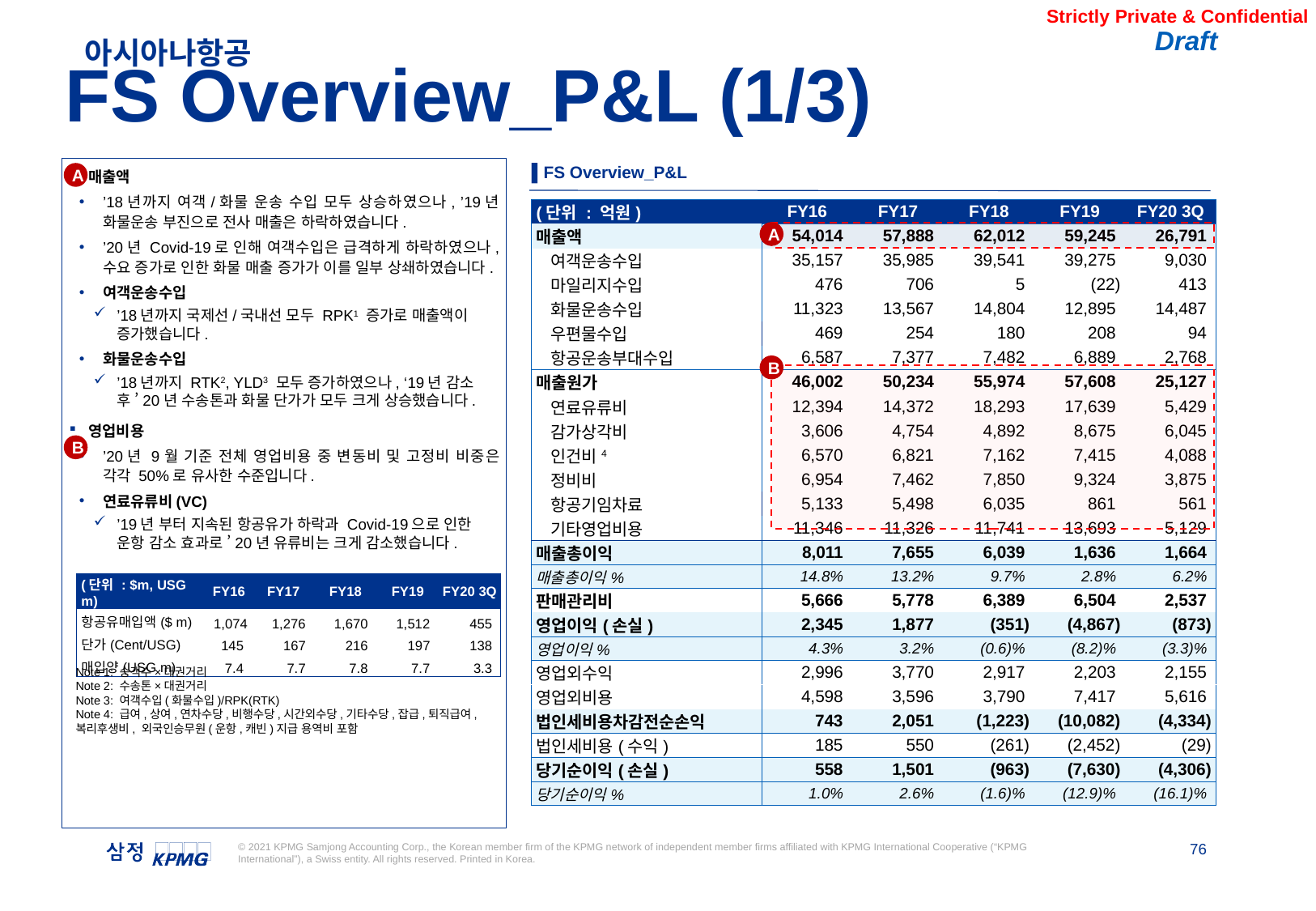

아시아나항공
FS Overview_P&L (1/3)
▌FS Overview_P&L

매출액
’18년까지 여객/화물 운송 수입 모두 상승하였으나, ’19년 화물운송 부진으로 전사 매출은 하락하였습니다.
’20년 Covid-19로 인해 여객수입은 급격하게 하락하였으나, 수요 증가로 인한 화물 매출 증가가 이를 일부 상쇄하였습니다.
여객운송수입
’18년까지 국제선/국내선 모두 RPK1 증가로 매출액이 증가했습니다.
화물운송수입
’18년까지 RTK2, YLD3 모두 증가하였으나, ‘19년 감소 후 ’20년 수송톤과 화물 단가가 모두 크게 상승했습니다.
영업비용
’20년 9월 기준 전체 영업비용 중 변동비 및 고정비 비중은 각각 50%로 유사한 수준입니다.
연료유류비(VC)
’19년 부터 지속된 항공유가 하락과 Covid-19으로 인한 운항 감소 효과로 ’20년 유류비는 크게 감소했습니다.

A
| (단위 : 억원) | FY16 | FY17 | FY18 | FY19 | FY20 3Q |
| --- | --- | --- | --- | --- | --- |
| 매출액 | 54,014 | 57,888 | 62,012 | 59,245 | 26,791 |
| 여객운송수입 | 35,157 | 35,985 | 39,541 | 39,275 | 9,030 |
| 마일리지수입 | 476 | 706 | 5 | (22) | 413 |
| 화물운송수입 | 11,323 | 13,567 | 14,804 | 12,895 | 14,487 |
| 우편물수입 | 469 | 254 | 180 | 208 | 94 |
| 항공운송부대수입 | 6,587 | 7,377 | 7,482 | 6,889 | 2,768 |
| 매출원가 | 46,002 | 50,234 | 55,974 | 57,608 | 25,127 |
| 연료유류비 | 12,394 | 14,372 | 18,293 | 17,639 | 5,429 |
| 감가상각비 | 3,606 | 4,754 | 4,892 | 8,675 | 6,045 |
| 인건비4 | 6,570 | 6,821 | 7,162 | 7,415 | 4,088 |
| 정비비 | 6,954 | 7,462 | 7,850 | 9,324 | 3,875 |
| 항공기임차료 | 5,133 | 5,498 | 6,035 | 861 | 561 |
| 기타영업비용 | 11,346 | 11,326 | 11,741 | 13,693 | 5,129 |
| 매출총이익 | 8,011 | 7,655 | 6,039 | 1,636 | 1,664 |
| 매출총이익% | 14.8% | 13.2% | 9.7% | 2.8% | 6.2% |
| 판매관리비 | 5,666 | 5,778 | 6,389 | 6,504 | 2,537 |
| 영업이익(손실) | 2,345 | 1,877 | (351) | (4,867) | (873) |
| 영업이익% | 4.3% | 3.2% | (0.6)% | (8.2)% | (3.3)% |
| 영업외수익 | 2,996 | 3,770 | 2,917 | 2,203 | 2,155 |
| 영업외비용 | 4,598 | 3,596 | 3,790 | 7,417 | 5,616 |
| 법인세비용차감전순손익 | 743 | 2,051 | (1,223) | (10,082) | (4,334) |
| 법인세비용(수익) | 185 | 550 | (261) | (2,452) | (29) |
| 당기순이익(손실) | 558 | 1,501 | (963) | (7,630) | (4,306) |
| 당기순이익% | 1.0% | 2.6% | (1.6)% | (12.9)% | (16.1)% |
A

B

B
| (단위 : $m, USG m) | FY16 | FY17 | FY18 | FY19 | FY20 3Q |
| --- | --- | --- | --- | --- | --- |
| 항공유매입액($ m) | 1,074 | 1,276 | 1,670 | 1,512 | 455 |
| 단가(Cent/USG) | 145 | 167 | 216 | 197 | 138 |
| 매입양(USG m) | 7.4 | 7.7 | 7.8 | 7.7 | 3.3 |
Note 1: 승객수×대권거리
Note 2: 수송톤×대권거리
Note 3: 여객수입(화물수입)/RPK(RTK)
Note 4: 급여,상여,연차수당,비행수당,시간외수당,기타수당,잡급,퇴직급여, 복리후생비, 외국인승무원(운항,캐빈)지급 용역비 포함